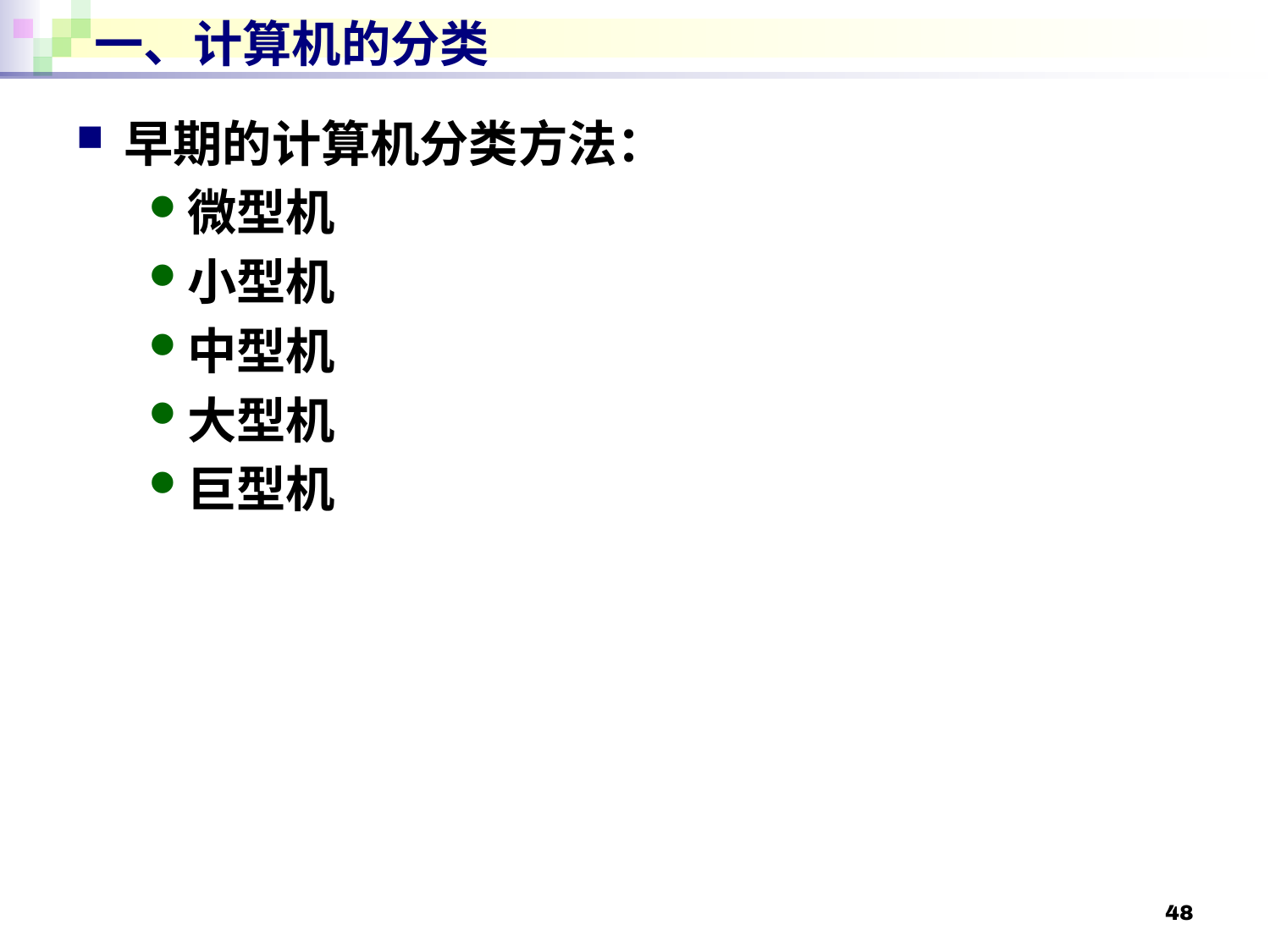

# 一、计算机的分类
早期的计算机分类方法：
微型机
小型机
中型机
大型机
巨型机
48